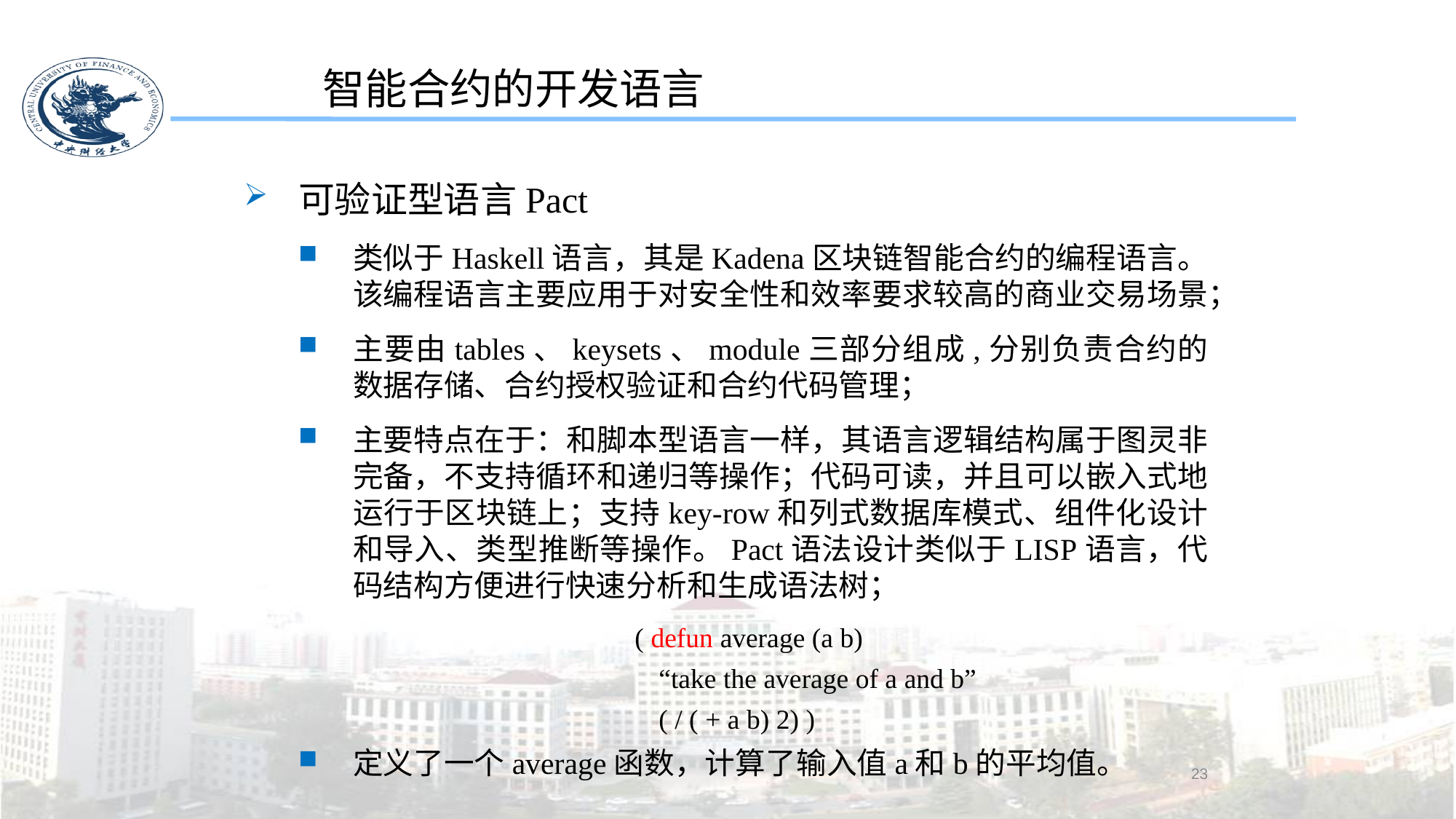

智能合约的开发语言
可验证型语言Pact
类似于Haskell语言，其是Kadena区块链智能合约的编程语言。该编程语言主要应用于对安全性和效率要求较高的商业交易场景；
主要由tables、keysets、module三部分组成,分别负责合约的数据存储、合约授权验证和合约代码管理；
主要特点在于：和脚本型语言一样，其语言逻辑结构属于图灵非完备，不支持循环和递归等操作；代码可读，并且可以嵌入式地运行于区块链上；支持key-row和列式数据库模式、组件化设计和导入、类型推断等操作。Pact语法设计类似于LISP语言，代码结构方便进行快速分析和生成语法树；
( defun average (a b)
“take the average of a and b”
( / ( + a b) 2) )
定义了一个average函数，计算了输入值a和b的平均值。
23